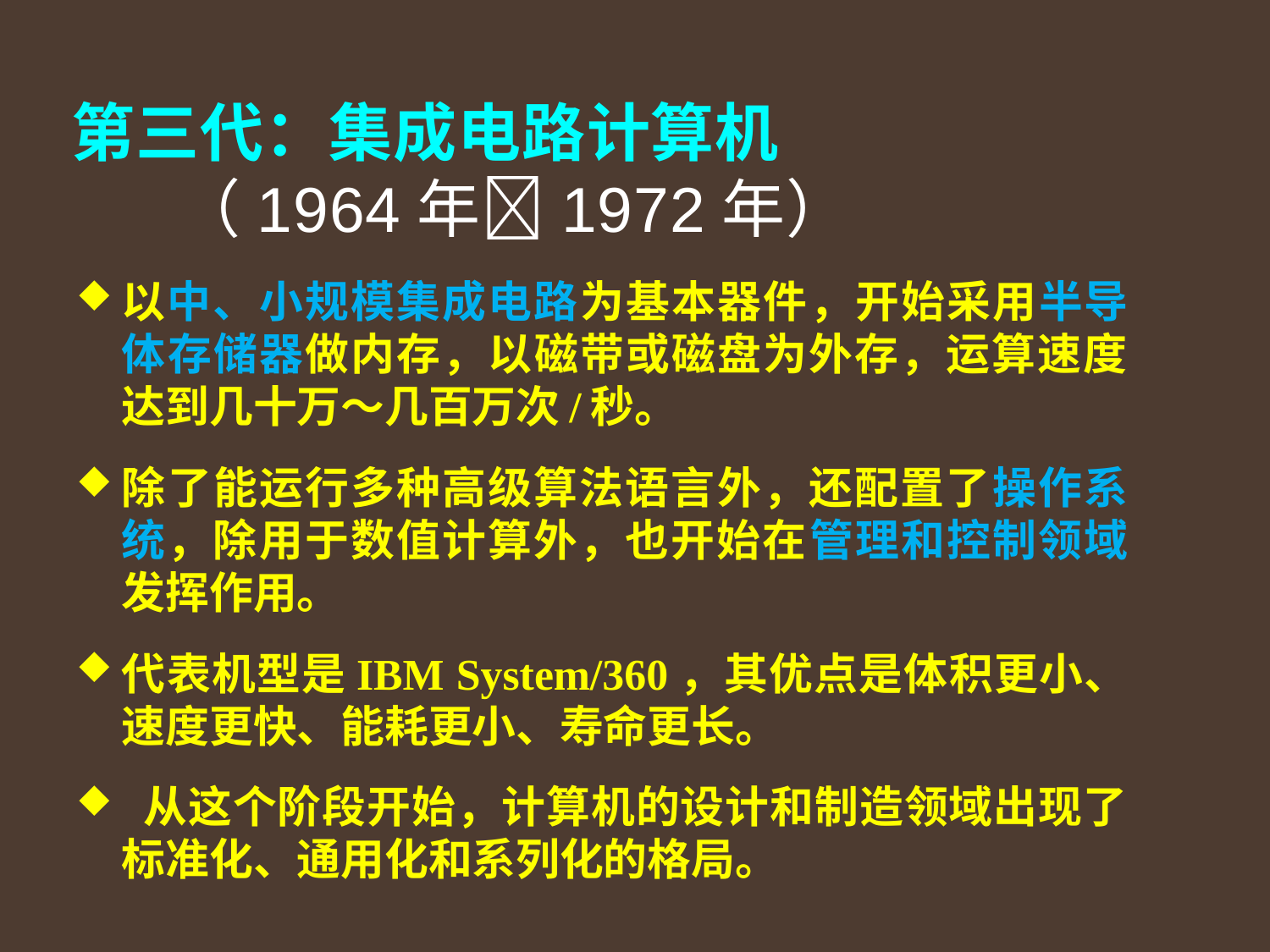

# 第三代：集成电路计算机 （1964年∼1972年）
以中、小规模集成电路为基本器件，开始采用半导体存储器做内存，以磁带或磁盘为外存，运算速度达到几十万～几百万次/秒。
除了能运行多种高级算法语言外，还配置了操作系统，除用于数值计算外，也开始在管理和控制领域发挥作用。
代表机型是IBM System/360，其优点是体积更小、速度更快、能耗更小、寿命更长。
 从这个阶段开始，计算机的设计和制造领域出现了标准化、通用化和系列化的格局。